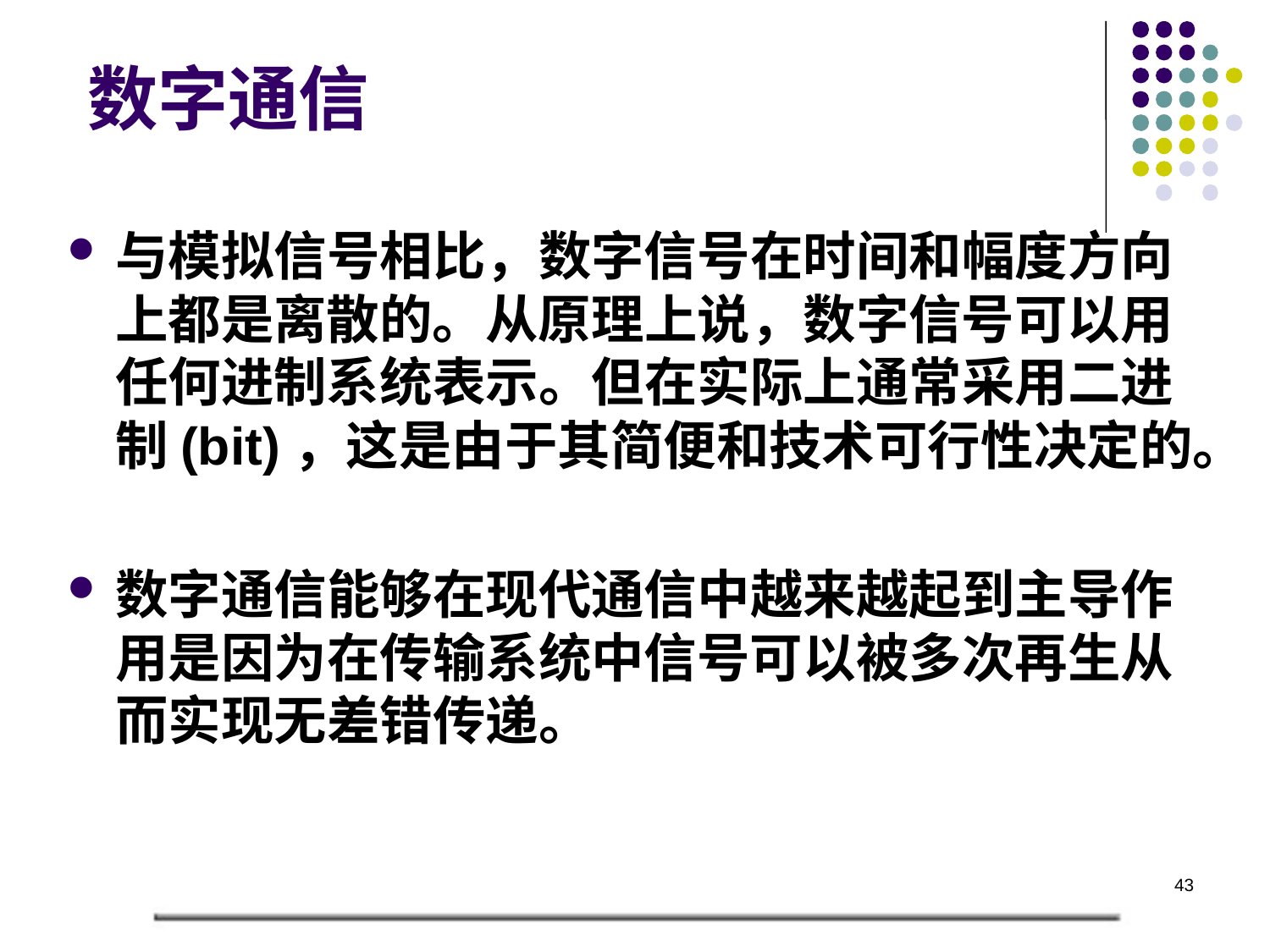

数字通信
与模拟信号相比，数字信号在时间和幅度方向上都是离散的。从原理上说，数字信号可以用任何进制系统表示。但在实际上通常采用二进制(bit)，这是由于其简便和技术可行性决定的。

数字通信能够在现代通信中越来越起到主导作用是因为在传输系统中信号可以被多次再生从而实现无差错传递。
43